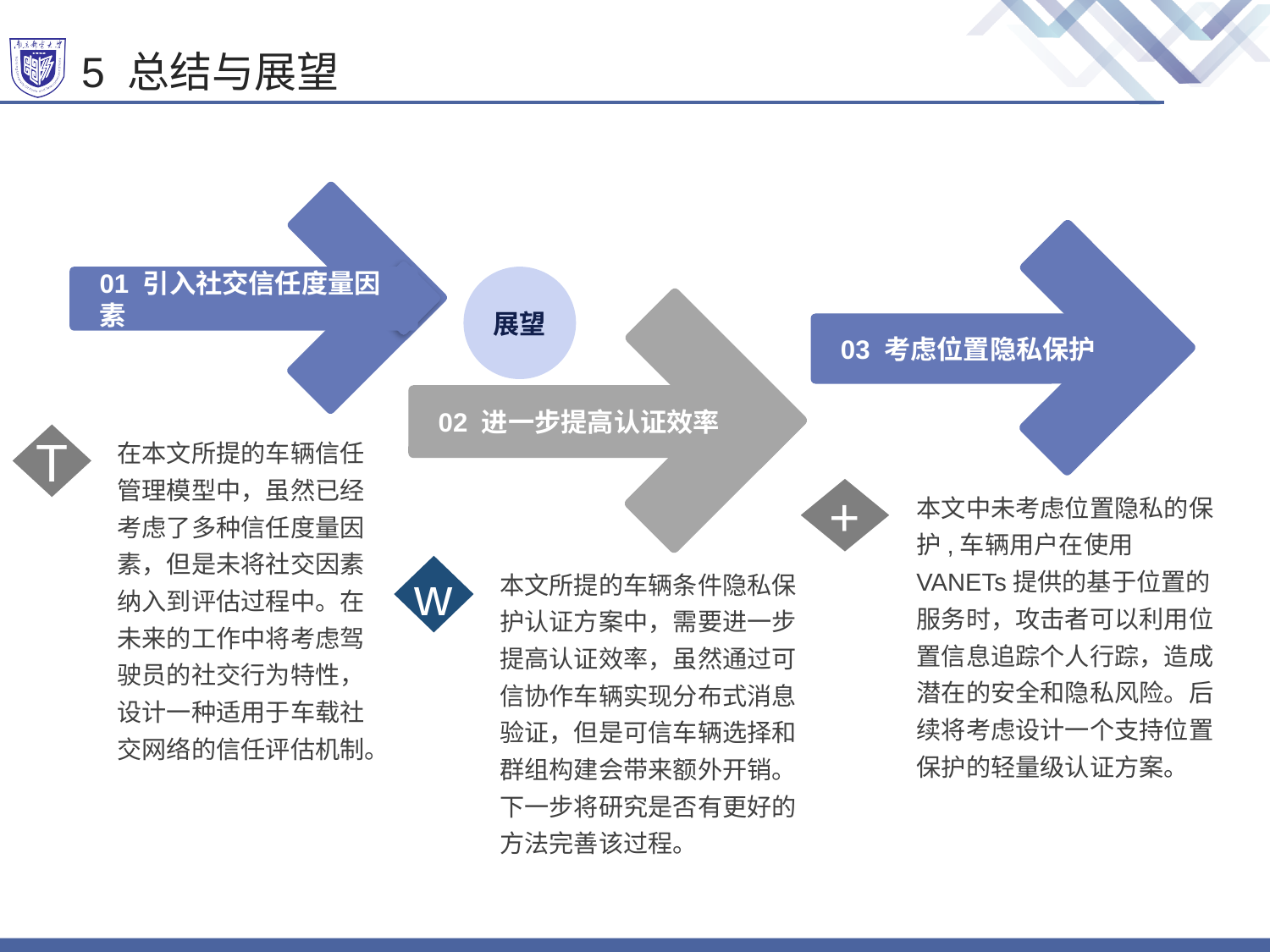

# 5 总结与展望

01 引入社交信任度量因素

03 考虑位置隐私保护

展望

02 进一步提高认证效率

T
在本文所提的车辆信任管理模型中，虽然已经考虑了多种信任度量因素，但是未将社交因素纳入到评估过程中。在未来的工作中将考虑驾驶员的社交行为特性，设计一种适用于车载社交网络的信任评估机制。

+
本文中未考虑位置隐私的保护,车辆用户在使用VANETs提供的基于位置的服务时，攻击者可以利用位置信息追踪个人行踪，造成潜在的安全和隐私风险。后续将考虑设计一个支持位置保护的轻量级认证方案。

w
本文所提的车辆条件隐私保护认证方案中，需要进一步提高认证效率，虽然通过可信协作车辆实现分布式消息验证，但是可信车辆选择和群组构建会带来额外开销。下一步将研究是否有更好的方法完善该过程。